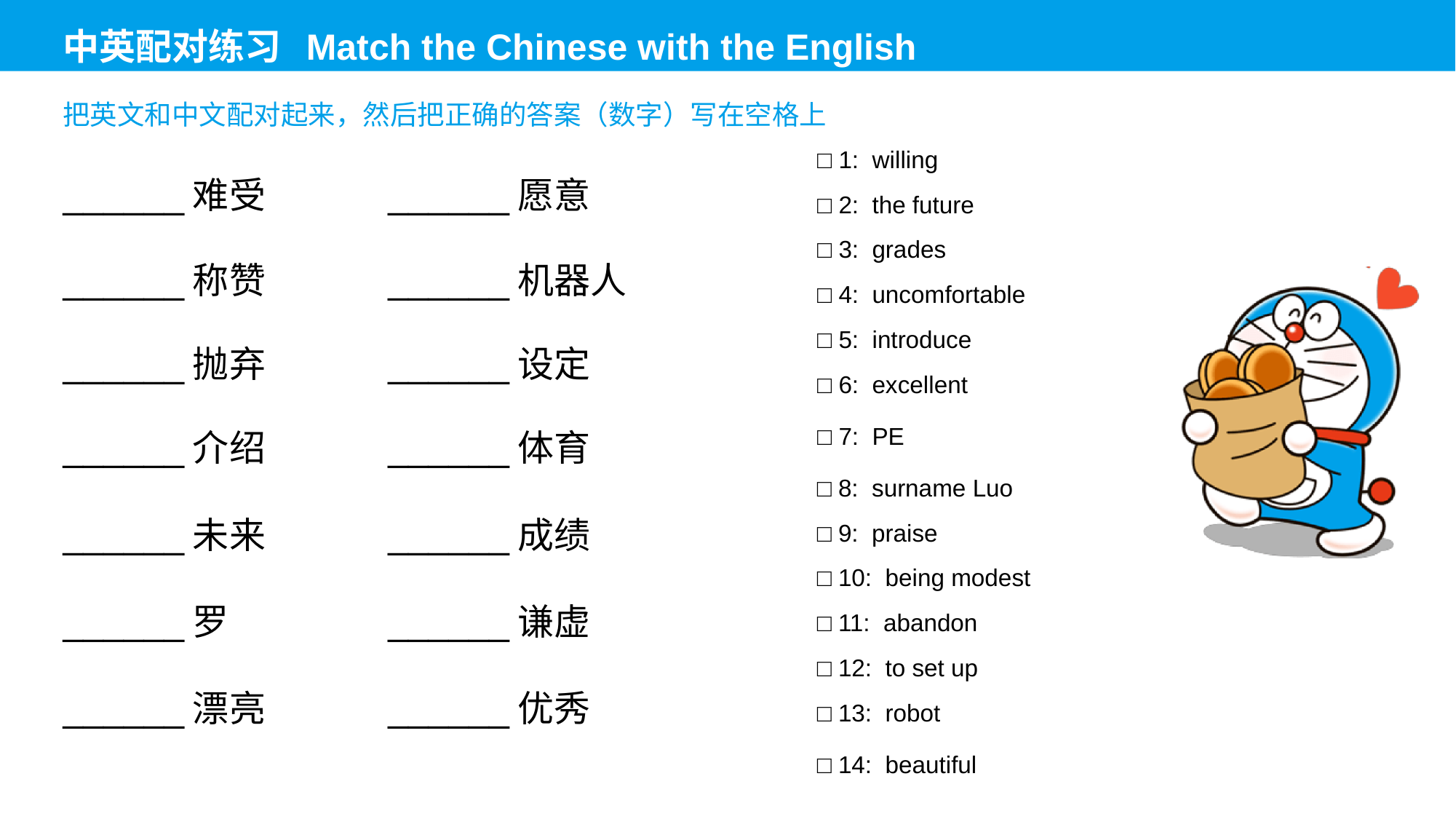

□ 1:  willing
______难受
______愿意
□ 2:  the future
□ 3:  grades
______称赞
______机器人
□ 4:  uncomfortable
□ 5:  introduce
______抛弃
______设定
□ 6:  excellent
□ 7:  PE
______介绍
______体育
□ 8:  surname Luo
______未来
______成绩
□ 9:  praise
□ 10:  being modest
______罗
______谦虚
□ 11:  abandon
□ 12:  to set up
______漂亮
______优秀
□ 13:  robot
□ 14:  beautiful